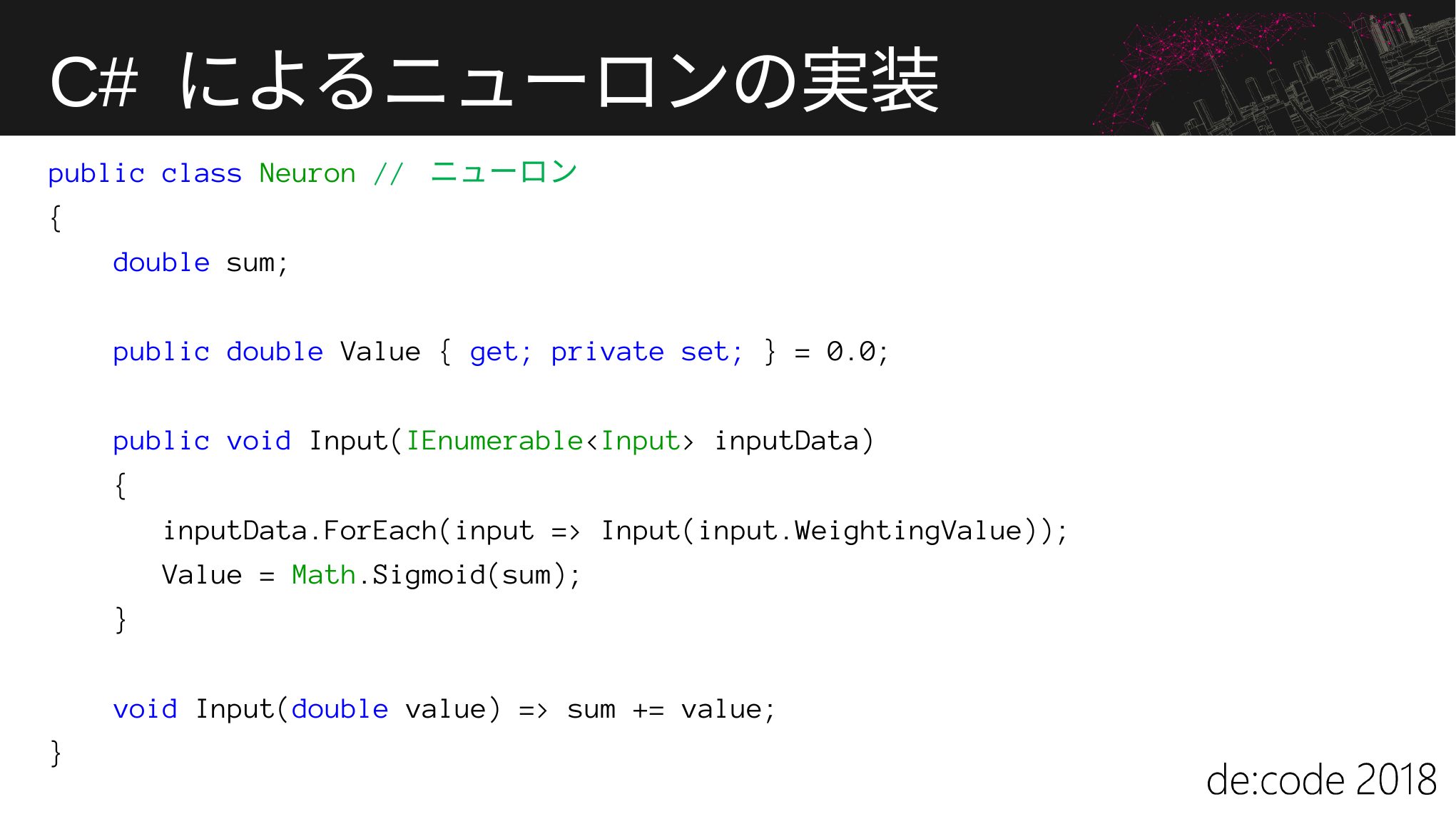

# C# によるニューロンの実装
public class Neuron // ニューロン
{
    double sum;

    public double Value { get; private set; } = 0.0;

    public void Input(IEnumerable<Input> inputData)
    {
       inputData.ForEach(input => Input(input.WeightingValue));
       Value = Math.Sigmoid(sum);
    }

    void Input(double value) => sum += value;
}